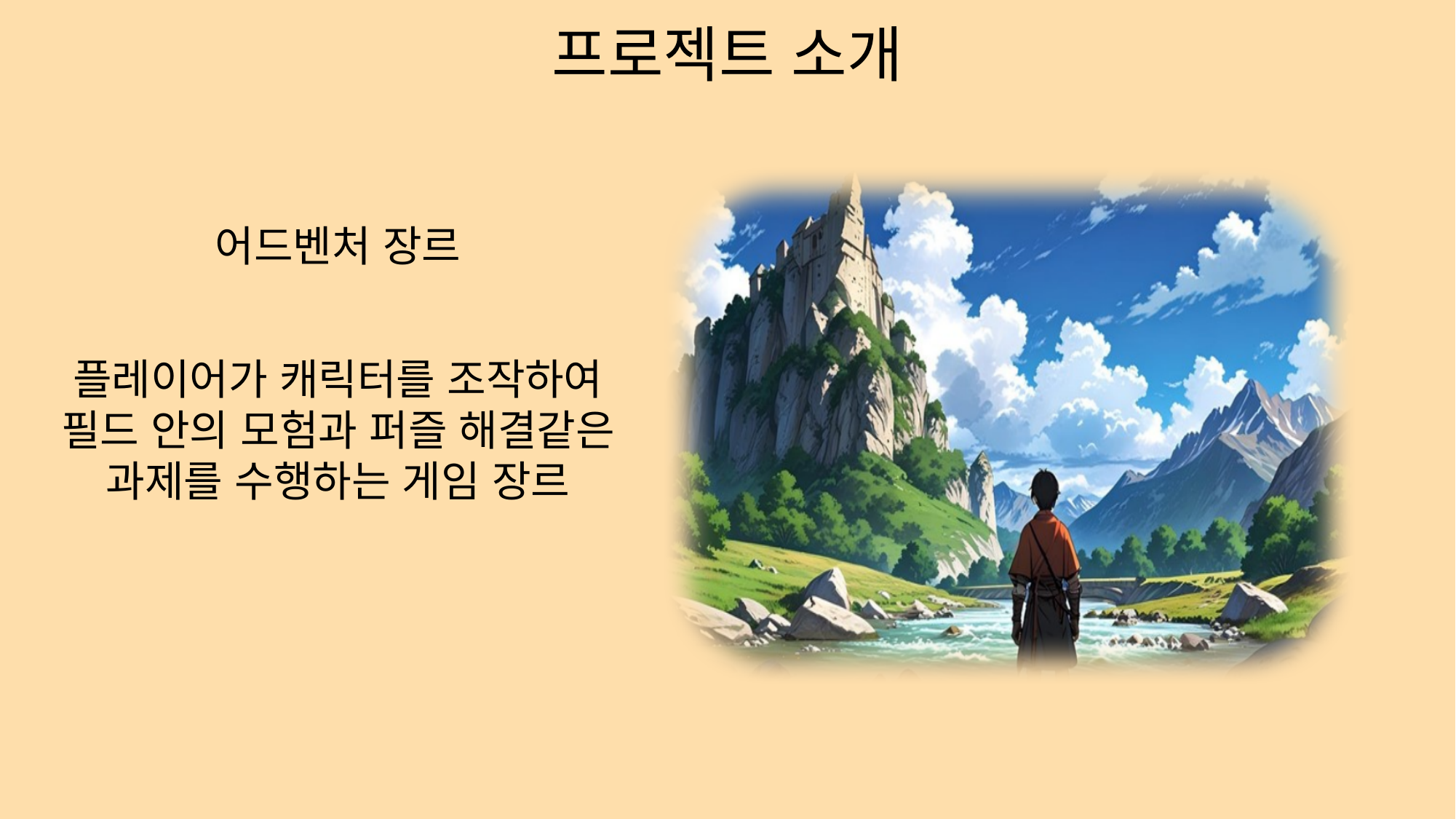

프로젝트 소개

어드벤처 장르
플레이어가 캐릭터를 조작하여 필드 안의 모험과 퍼즐 해결같은 과제를 수행하는 게임 장르